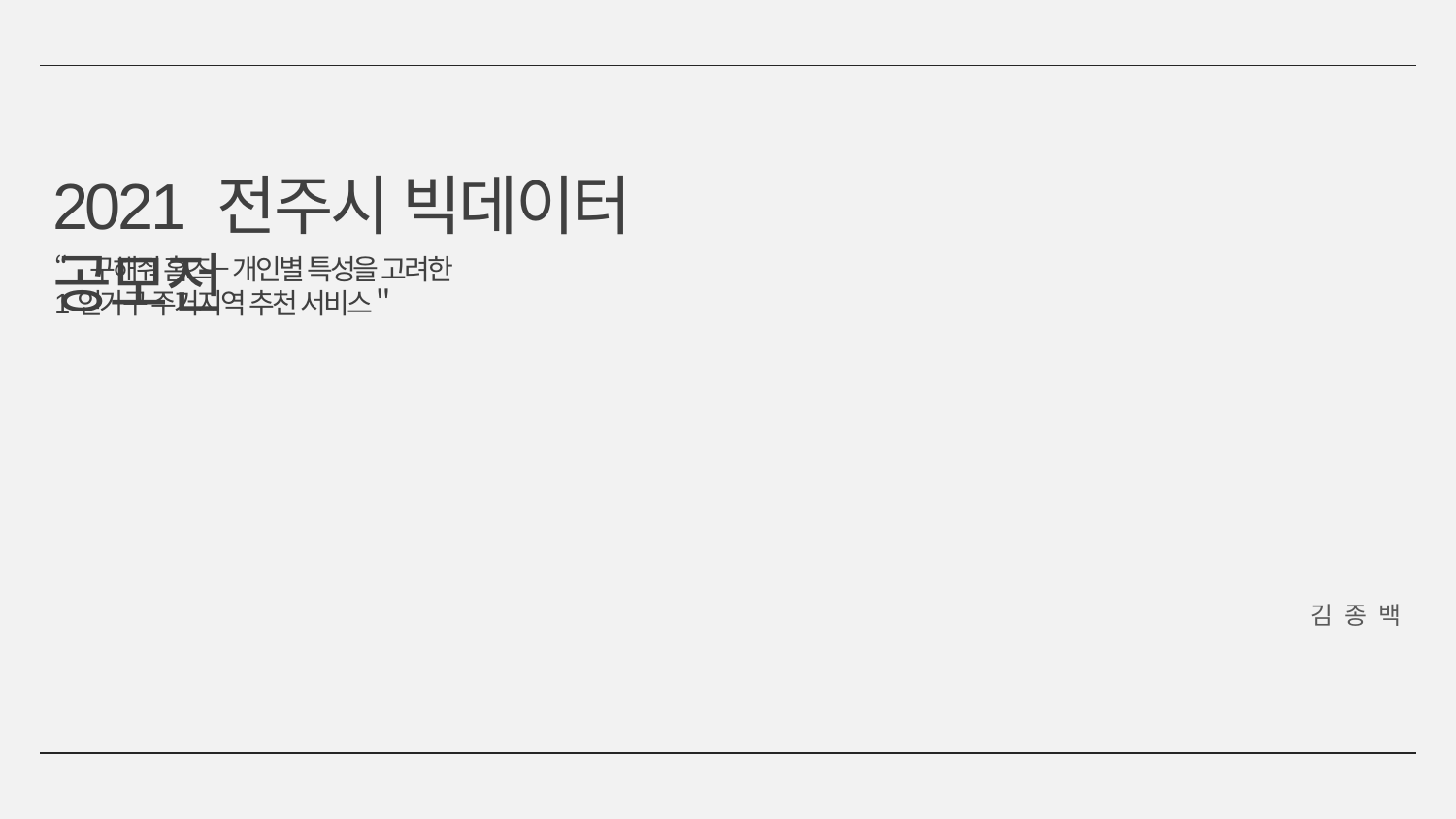

2021 전주시 빅데이터 공모전
“구해줘 홈즈 – 개인별 특성을 고려한
1인가구 주거지역 추천 서비스＂
김종백